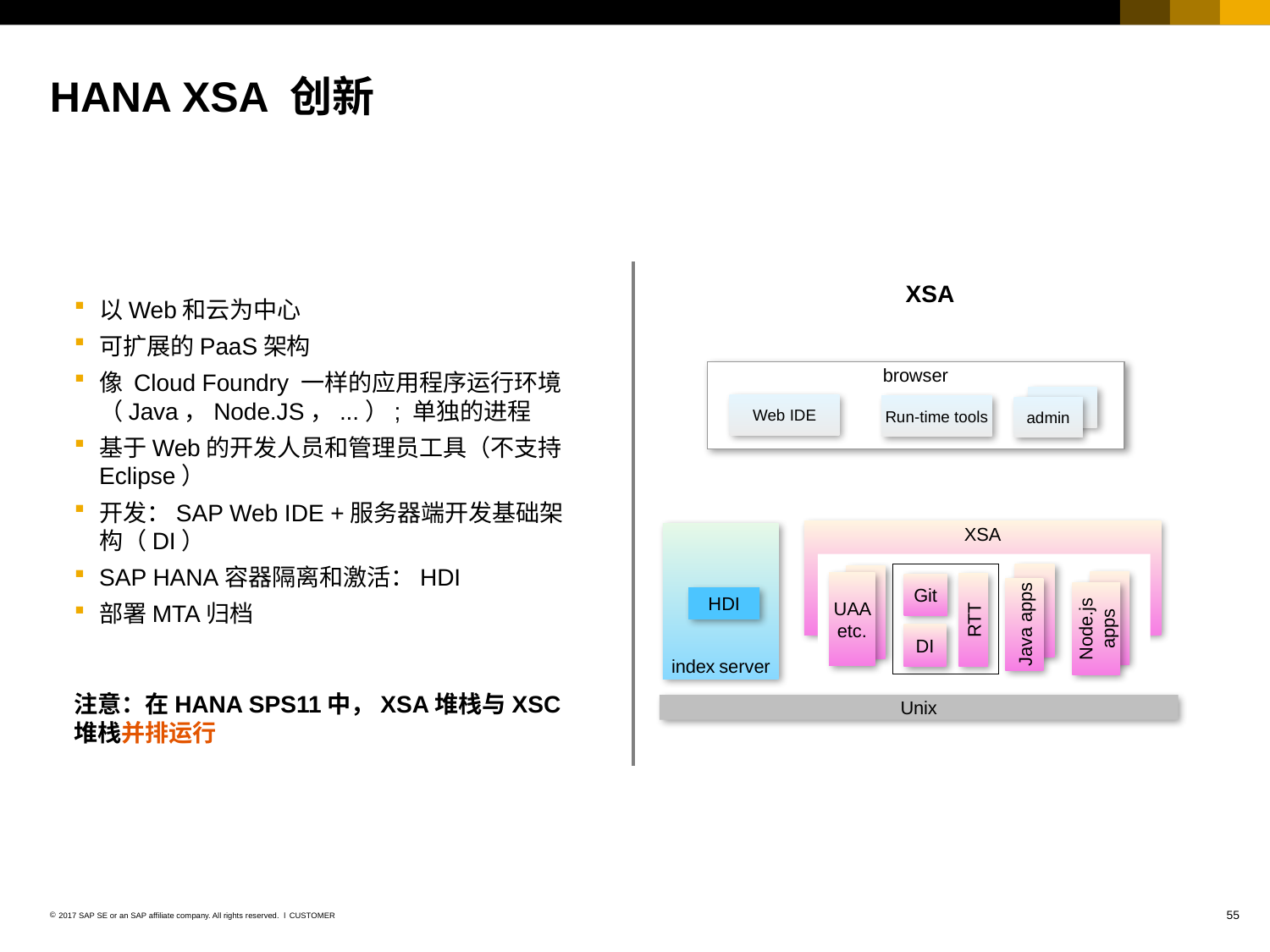

# HANA XSA 创新
XSA
以Web和云为中心
可扩展的PaaS架构
像 Cloud Foundry 一样的应用程序运行环境（Java，Node.JS，...）; 单独的进程
基于Web的开发人员和管理员工具（不支持Eclipse）
开发：SAP Web IDE +服务器端开发基础架构（DI）
SAP HANA容器隔离和激活：HDI
部署MTA归档

注意：在HANA SPS11中，XSA堆栈与XSC堆栈并排运行
browser

Web IDE
Run-time tools
admin
XSA
index server

UAA etc.
RTT
Git
Java apps
Node.js apps
HDI
DI
Unix